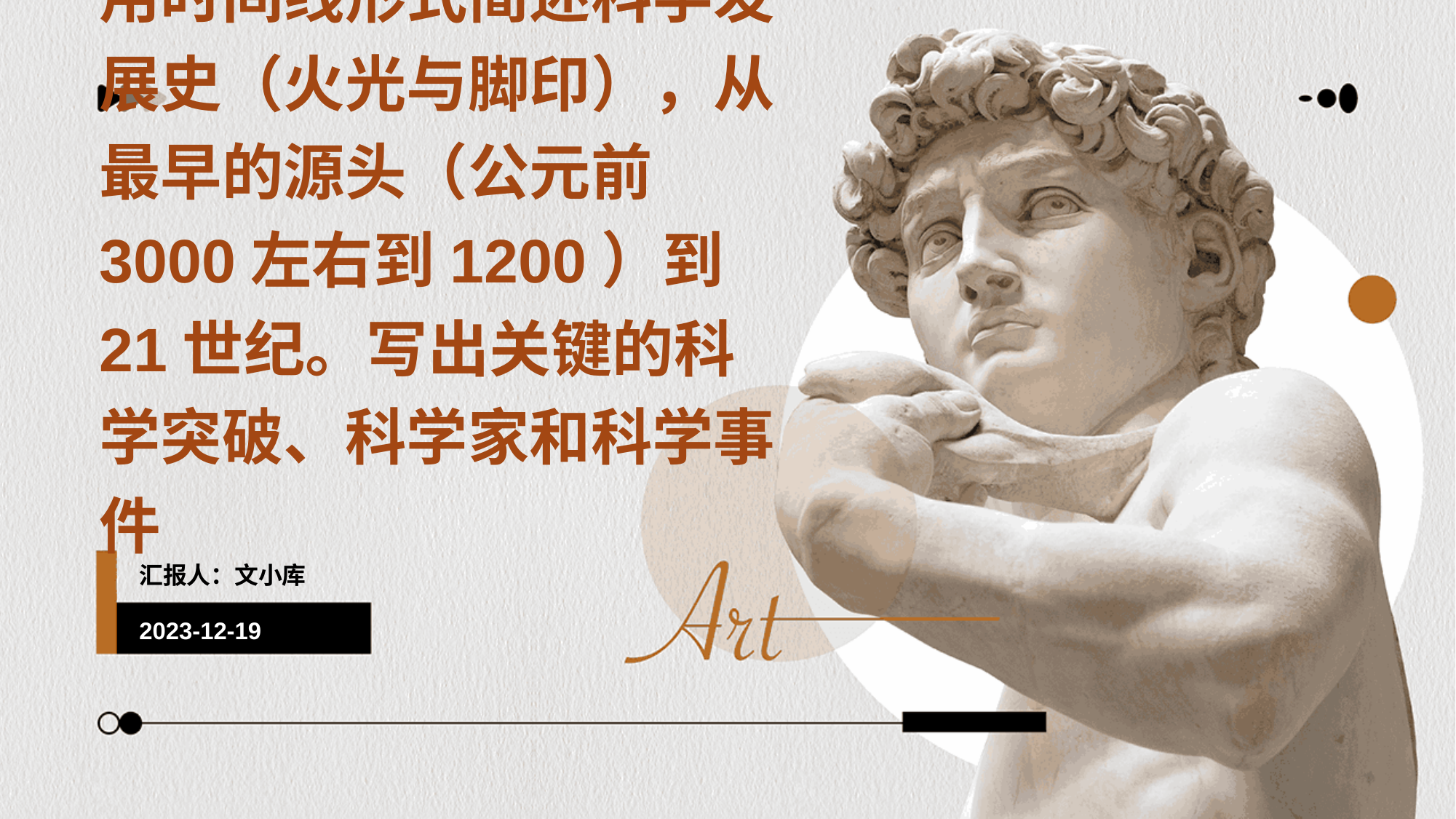

用时间线形式简述科学发展史（火光与脚印），从最早的源头（公元前3000左右到1200）到21世纪。写出关键的科学突破、科学家和科学事件
汇报人：文小库
2023-12-19